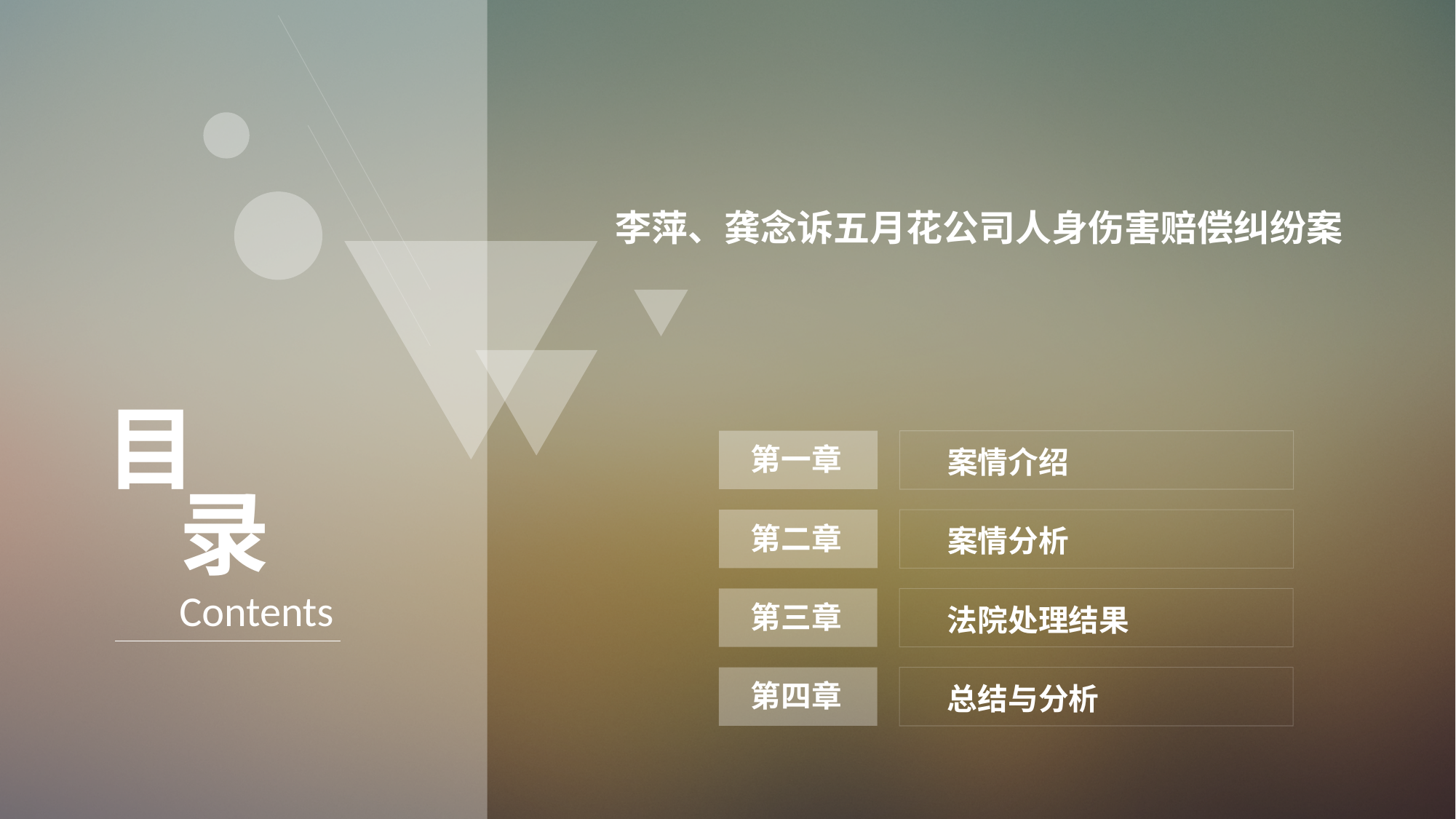

李萍、龚念诉五月花公司人身伤害赔偿纠纷案

目
录
Contents

第一章
案情介绍

第二章
案情分析

第三章
法院处理结果

第四章
总结与分析